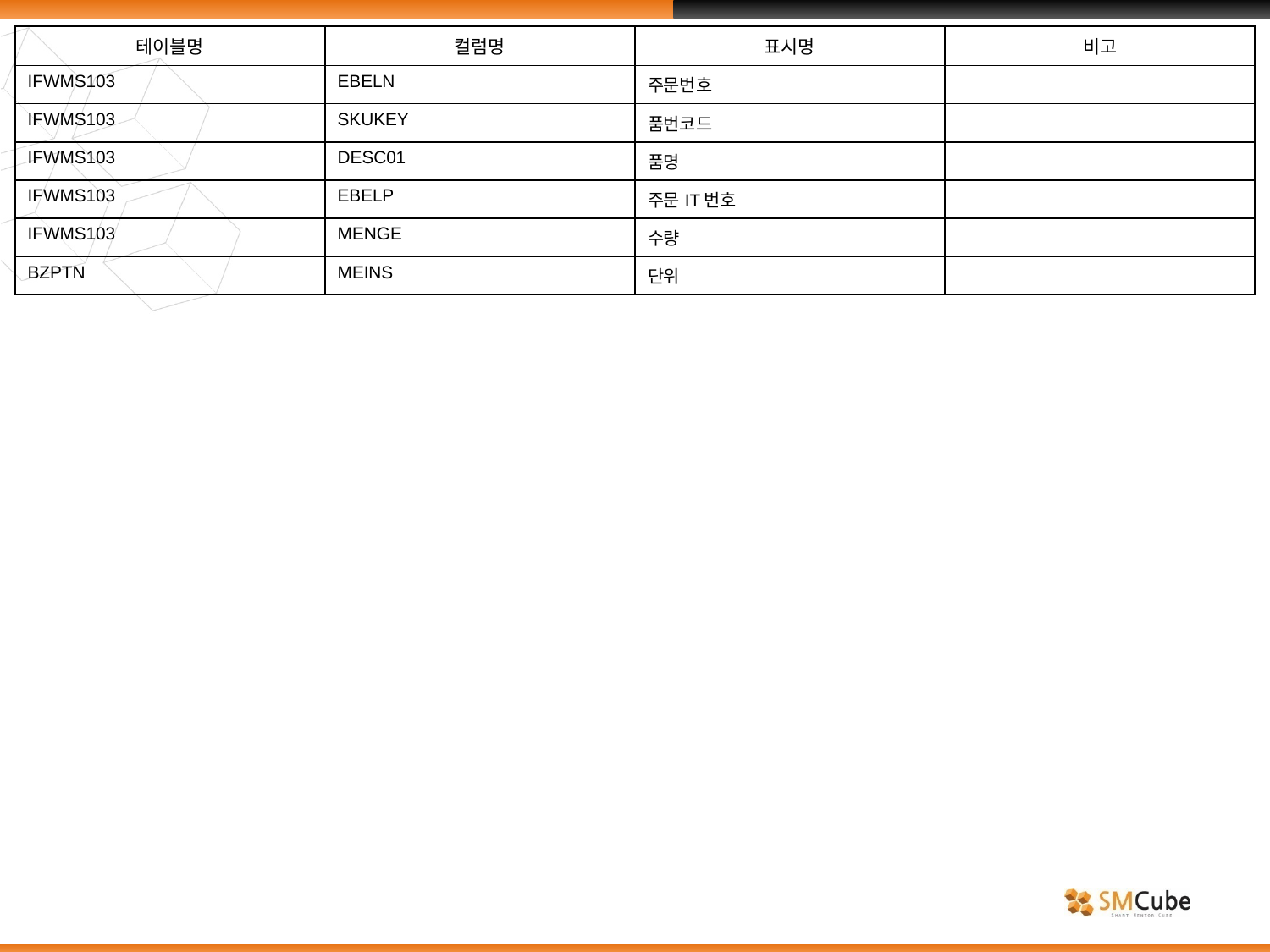

| 테이블명 | 컬럼명 | 표시명 | 비고 |
| --- | --- | --- | --- |
| IFWMS103 | EBELN | 주문번호 |  |
| IFWMS103 | SKUKEY | 품번코드 |  |
| IFWMS103 | DESC01 | 품명 |  |
| IFWMS103 | EBELP | 주문IT번호 |  |
| IFWMS103 | MENGE | 수량 |  |
| BZPTN | MEINS | 단위 |  |